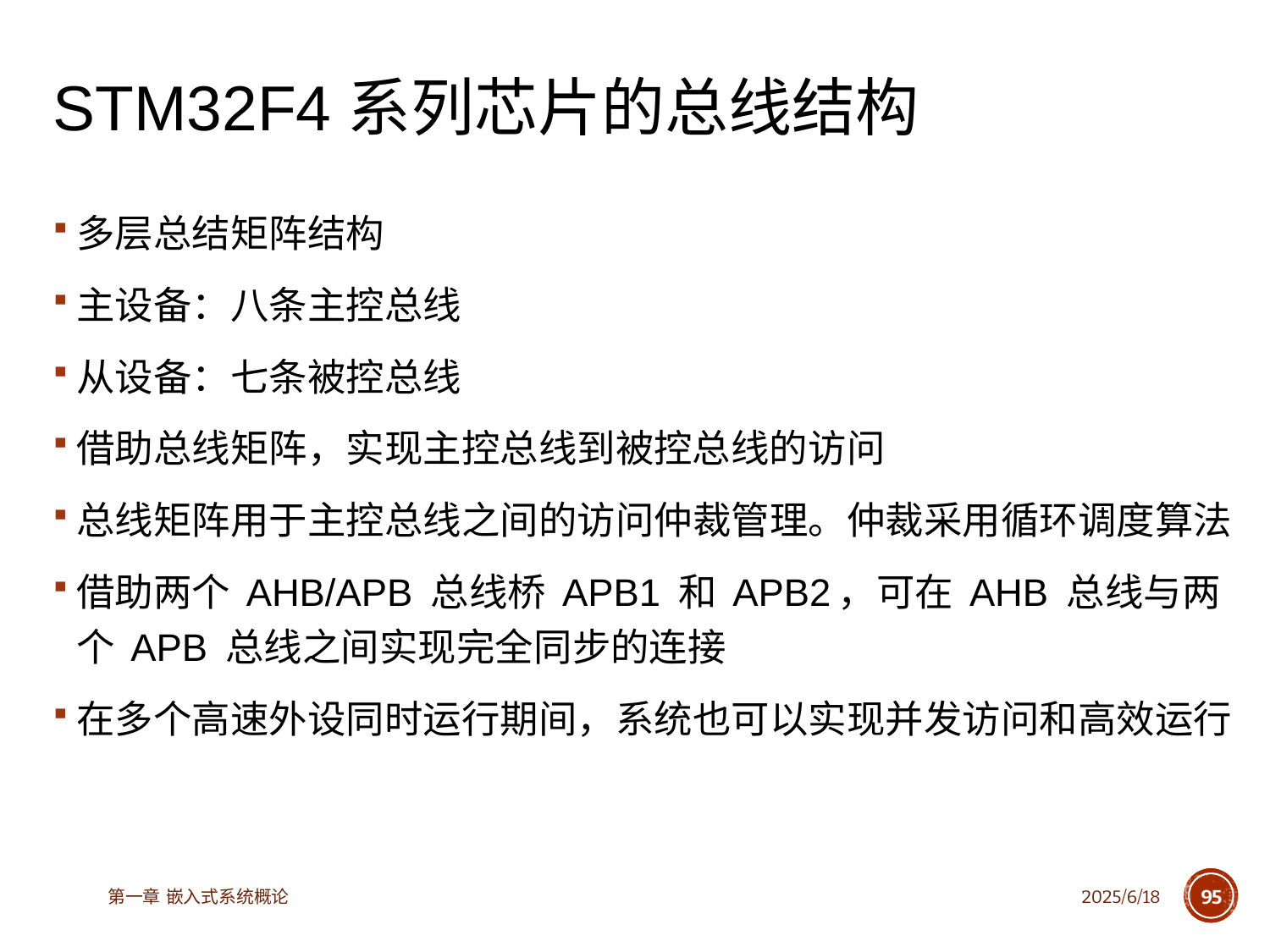

# STM32F4系列芯片的总线结构
多层总结矩阵结构
主设备：八条主控总线
从设备：七条被控总线
借助总线矩阵，实现主控总线到被控总线的访问
总线矩阵用于主控总线之间的访问仲裁管理。仲裁采用循环调度算法
借助两个 AHB/APB 总线桥 APB1 和 APB2，可在 AHB 总线与两个 APB 总线之间实现完全同步的连接
在多个高速外设同时运行期间，系统也可以实现并发访问和高效运行
第一章 嵌入式系统概论
2025/6/18
95